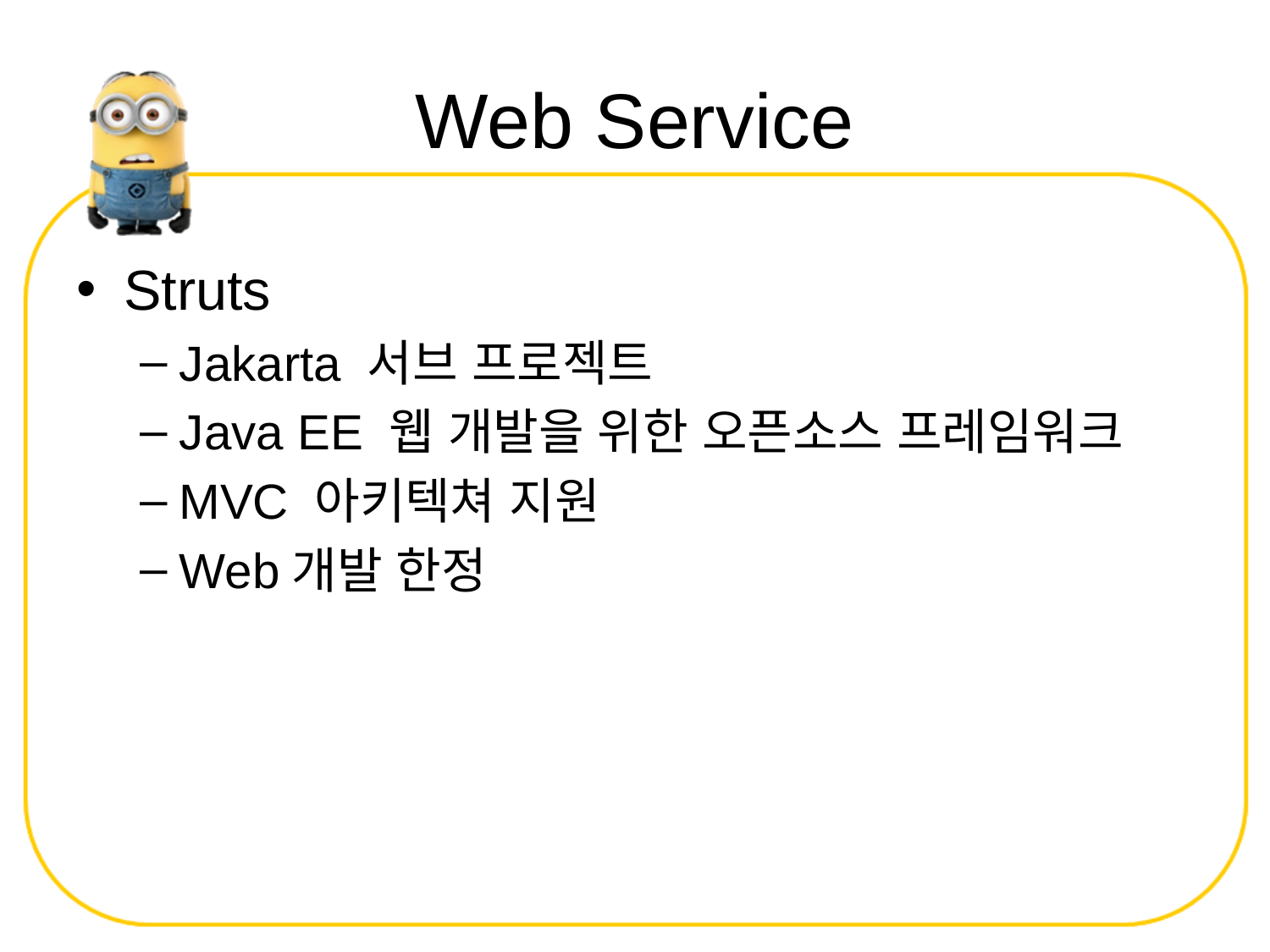

# Web Service
Struts
Jakarta 서브 프로젝트
Java EE 웹 개발을 위한 오픈소스 프레임워크
MVC 아키텍쳐 지원
Web개발 한정